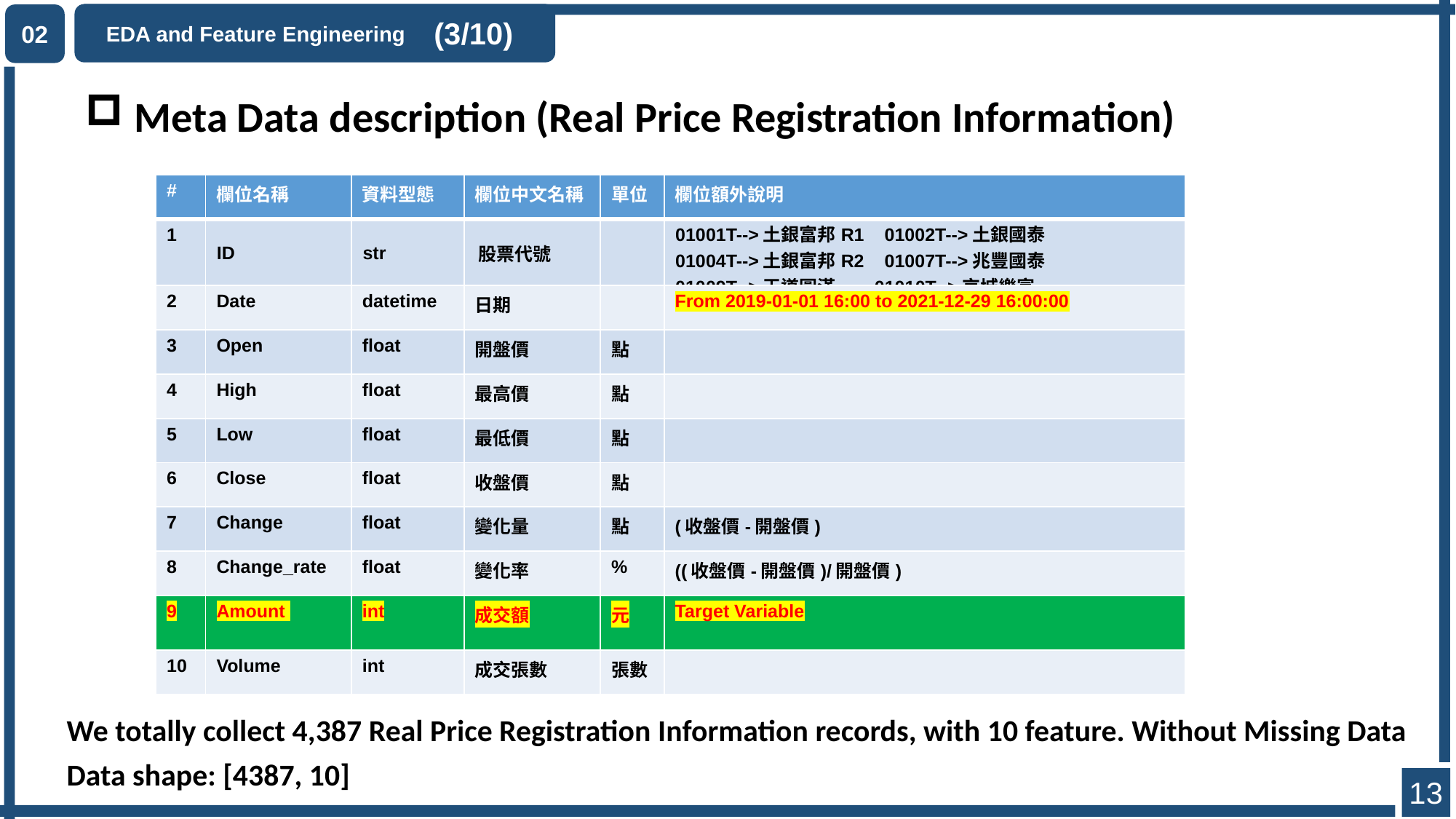

EDA and Feature Engineering

02
(3/10)
 Meta Data description (Real Price Registration Information)
| # | 欄位名稱 | 資料型態 | 欄位中文名稱 | 單位 | 欄位額外說明 |
| --- | --- | --- | --- | --- | --- |
| 1 | ID | str | 股票代號 |  | 01001T-->土銀富邦R1 01002T-->土銀國泰 01004T-->土銀富邦R2 01007T-->兆豐國泰 01009T-->王道圓滿 01010T-->京城樂富 |
| 2 | Date | datetime | 日期 |  | From 2019-01-01 16:00 to 2021-12-29 16:00:00 |
| 3 | Open | float | 開盤價 | 點 |  |
| 4 | High | float | 最高價 | 點 |  |
| 5 | Low | float | 最低價 | 點 |  |
| 6 | Close | float | 收盤價 | 點 |  |
| 7 | Change | float | 變化量 | 點 | (收盤價-開盤價) |
| 8 | Change\_rate | float | 變化率 | % | ((收盤價-開盤價)/開盤價) |
| 9 | Amount | int | 成交額 | 元 | Target Variable |
| 10 | Volume | int | 成交張數 | 張數 |  |

We totally collect 4,387 Real Price Registration Information records, with 10 feature. Without Missing Data
Data shape: [4387, 10]

13